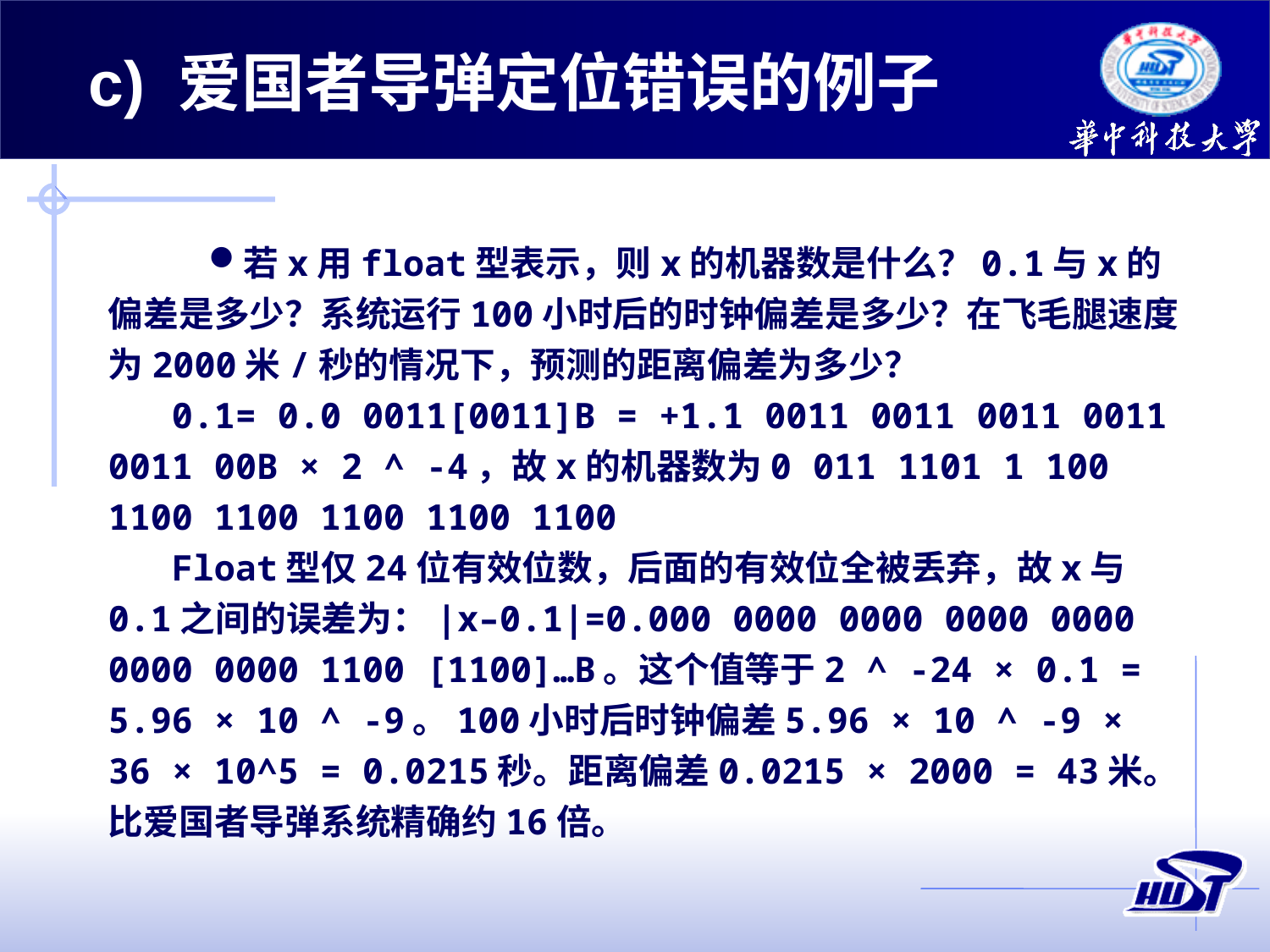

c) 爱国者导弹定位错误的例子
若x用float型表示，则x的机器数是什么？0.1与x的偏差是多少？系统运行100小时后的时钟偏差是多少？在飞毛腿速度为2000米/秒的情况下，预测的距离偏差为多少？
0.1= 0.0 0011[0011]B = +1.1 0011 0011 0011 0011 0011 00B × 2 ^ -4，故x的机器数为0 011 1101 1 100 1100 1100 1100 1100 1100
Float型仅24位有效位数，后面的有效位全被丢弃，故x与0.1之间的误差为：|x–0.1|=0.000 0000 0000 0000 0000 0000 0000 1100 [1100]…B。这个值等于2 ^ -24 × 0.1 = 5.96 × 10 ^ -9。100小时后时钟偏差5.96 × 10 ^ -9 × 36 × 10^5 = 0.0215秒。距离偏差0.0215 × 2000 = 43米。比爱国者导弹系统精确约16倍。